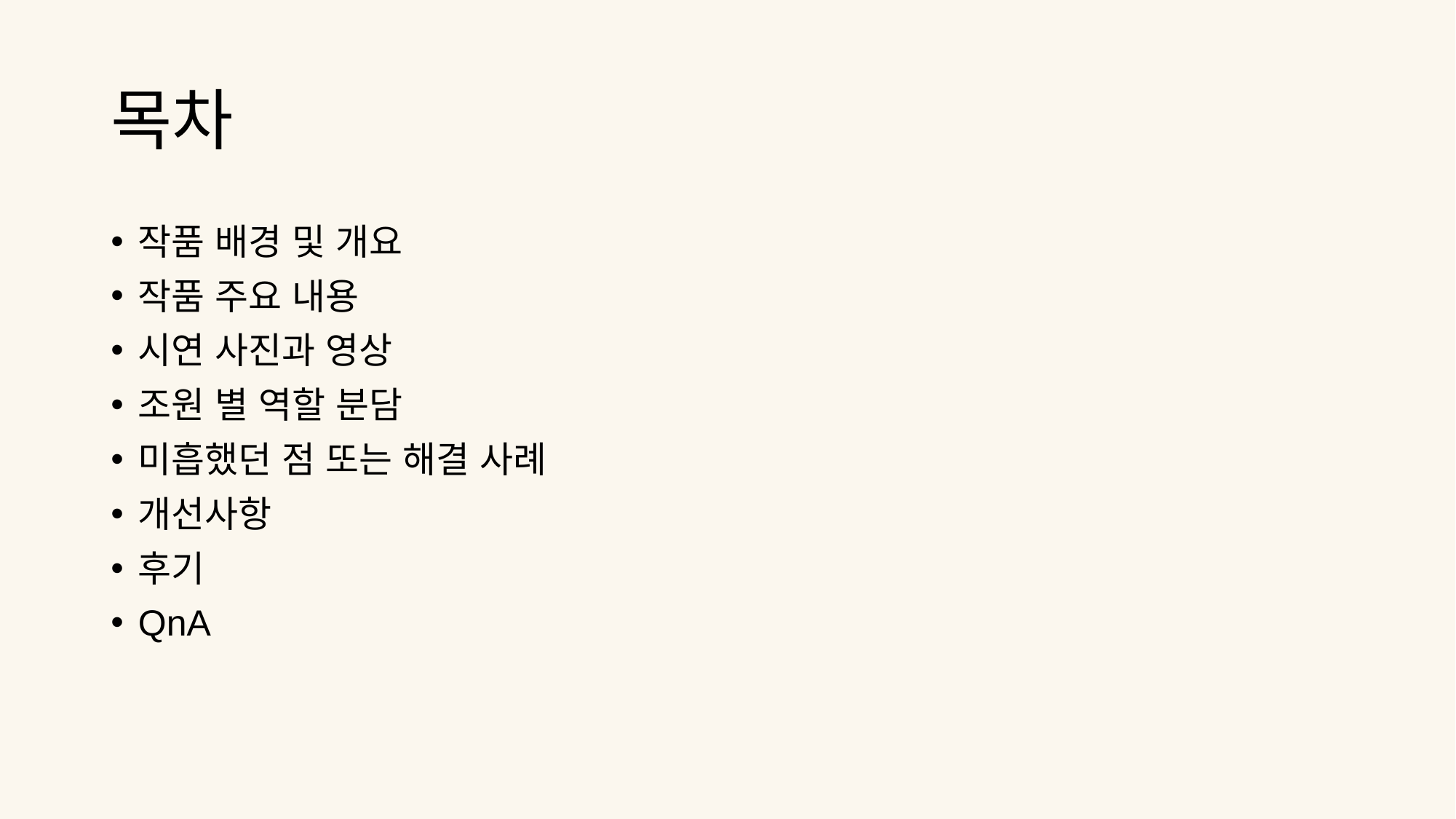

# 목차
작품 배경 및 개요
작품 주요 내용
시연 사진과 영상
조원 별 역할 분담
미흡했던 점 또는 해결 사례
개선사항
후기
QnA